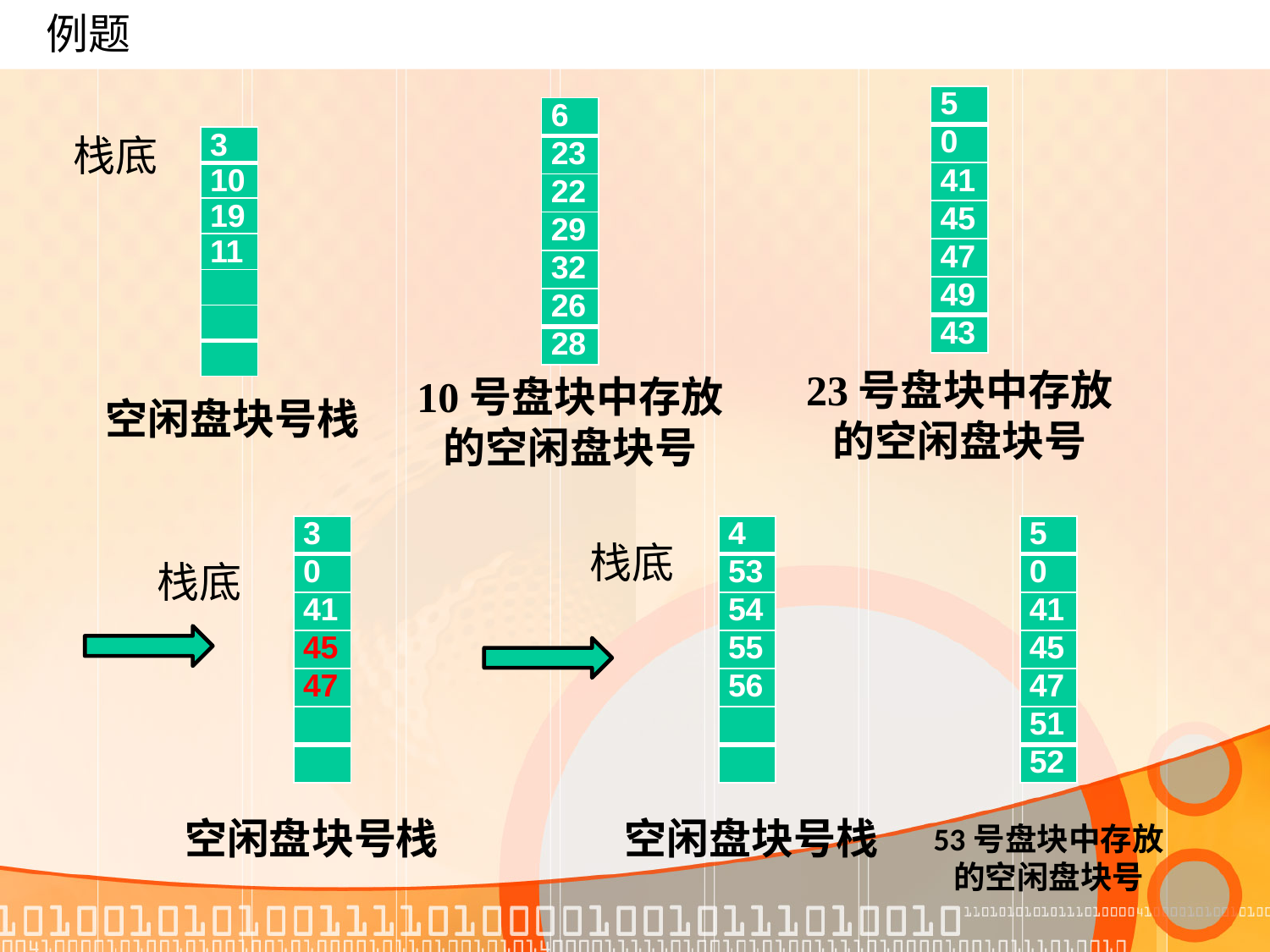

# 例题
| 5 |
| --- |
| 0 |
| 41 |
| 45 |
| 47 |
| 49 |
| 43 |
| 6 |
| --- |
| 23 |
| 22 |
| 29 |
| 32 |
| 26 |
| 28 |
栈底

| 3 |
| --- |
| 10 |
| 19 |
| 11 |
|  |
|  |
|  |
23号盘块中存放
的空闲盘块号
10号盘块中存放
的空闲盘块号
空闲盘块号栈

| 3 |
| --- |
| 0 |
| 41 |
| 45 |
| 47 |
|  |
|  |
| 4 |
| --- |
| 53 |
| 54 |
| 55 |
| 56 |
|  |
|  |
| 5 |
| --- |
| 0 |
| 41 |
| 45 |
| 47 |
| 51 |
| 52 |
栈底
栈底

空闲盘块号栈
空闲盘块号栈
53号盘块中存放
的空闲盘块号